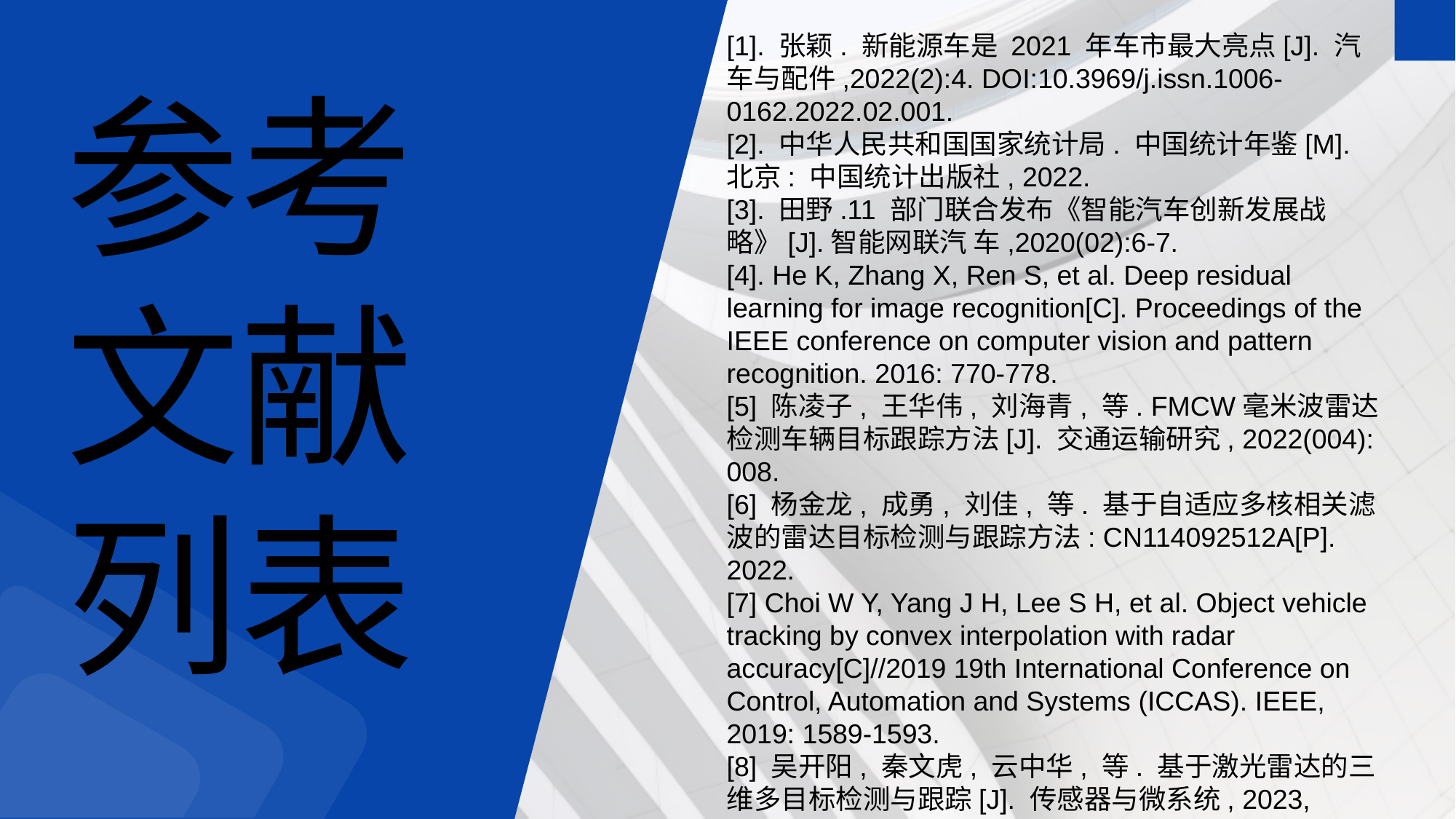

[1]. 张颖. 新能源车是 2021 年车市最大亮点[J]. 汽车与配件,2022(2):4. DOI:10.3969/j.issn.1006-0162.2022.02.001.
[2]. 中华人民共和国国家统计局. 中国统计年鉴[M]. 北京: 中国统计出版社, 2022.
[3]. 田野.11 部门联合发布《智能汽车创新发展战略》[J].智能网联汽 车,2020(02):6-7.
[4]. He K, Zhang X, Ren S, et al. Deep residual learning for image recognition[C]. Proceedings of the IEEE conference on computer vision and pattern recognition. 2016: 770-778.
[5] 陈凌子, 王华伟, 刘海青, 等. FMCW毫米波雷达检测车辆目标跟踪方法[J]. 交通运输研究, 2022(004): 008.
[6] 杨金龙, 成勇, 刘佳, 等. 基于自适应多核相关滤波的雷达目标检测与跟踪方法: CN114092512A[P]. 2022.
[7] Choi W Y, Yang J H, Lee S H, et al. Object vehicle tracking by convex interpolation with radar accuracy[C]//2019 19th International Conference on Control, Automation and Systems (ICCAS). IEEE, 2019: 1589-1593.
[8] 吴开阳, 秦文虎, 云中华, 等. 基于激光雷达的三维多目标检测与跟踪[J]. 传感器与微系统, 2023, 42(1): 5.
参考文献列表